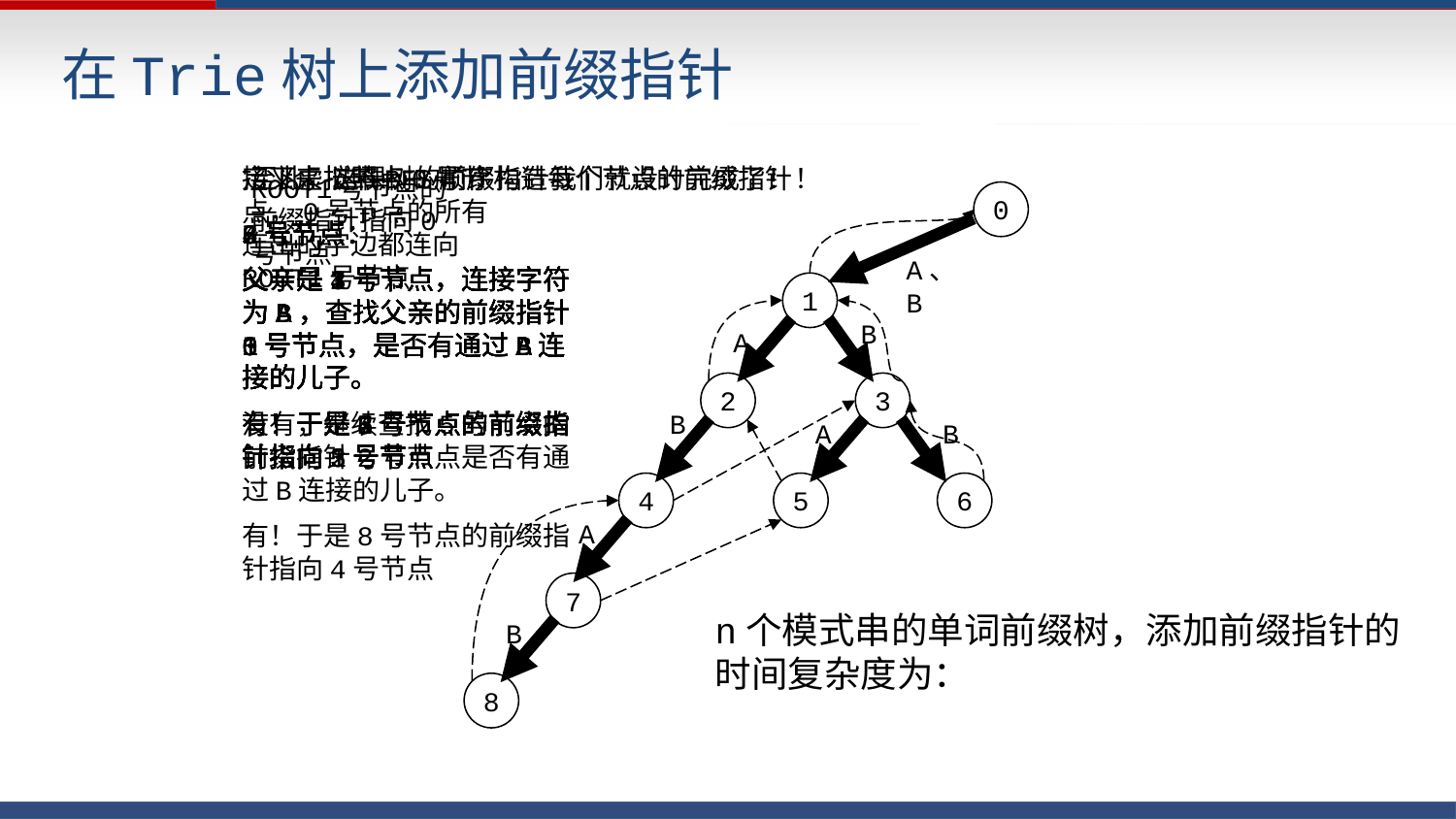

在Trie树上添加前缀指针
接下来按照BFS顺序构造每个节点的前缀指针
定义虚拟节点0号节点，0号节点的所有连出的字边都连向ROOT1号节点
至此，这棵树的前缀指针我们就设计完成了！！
ROOT1号节点的前缀指针指向0号节点
0

A、B
2号节点：
父亲是1号节点，连接字符为A，查找父亲的前缀指针0号节点，是否有通过A连接的儿子。
有！于是2号节点的前缀指针指向1号节点
3号节点：
父亲是1号节点，连接字符为B，查找父亲的前缀指针0号节点，是否有通过B连接的儿子。
有！于是3号节点的前缀指针指向1号节点
4号节点：
父亲是2号节点，连接字符为B，查找父亲的前缀指针1号节点，是否有通过B连接的儿子。
有！于是4号节点的前缀指针指向3号节点
5号节点：
父亲是3号节点，连接字符为A，查找父亲的前缀指针1号节点，是否有通过A连接的儿子。
有！于是5号节点的前缀指针指向2号节点
8号节点：
父亲是7号节点，连接字符为B，查找父亲的前缀指针5号节点，是否有通过B连接的儿子。
没有，继续查找5号节点的前缀指针2号节点是否有通过B连接的儿子。
有！于是8号节点的前缀指针指向4号节点
7号节点：
父亲是4号节点，连接字符为A，查找父亲的前缀指针3号节点，是否有通过A连接的儿子。
有！于是7号节点的前缀指针指向5号节点
6号节点：
父亲是3号节点，连接字符为B，查找父亲的前缀指针1号节点，是否有通过B连接的儿子。
有！于是6号节点的前缀指针指向3号节点
1
B
A

2
3
B
A
B

4
5
6
A

7
B

8
n个模式串的单词前缀树，添加前缀指针的时间复杂度为：